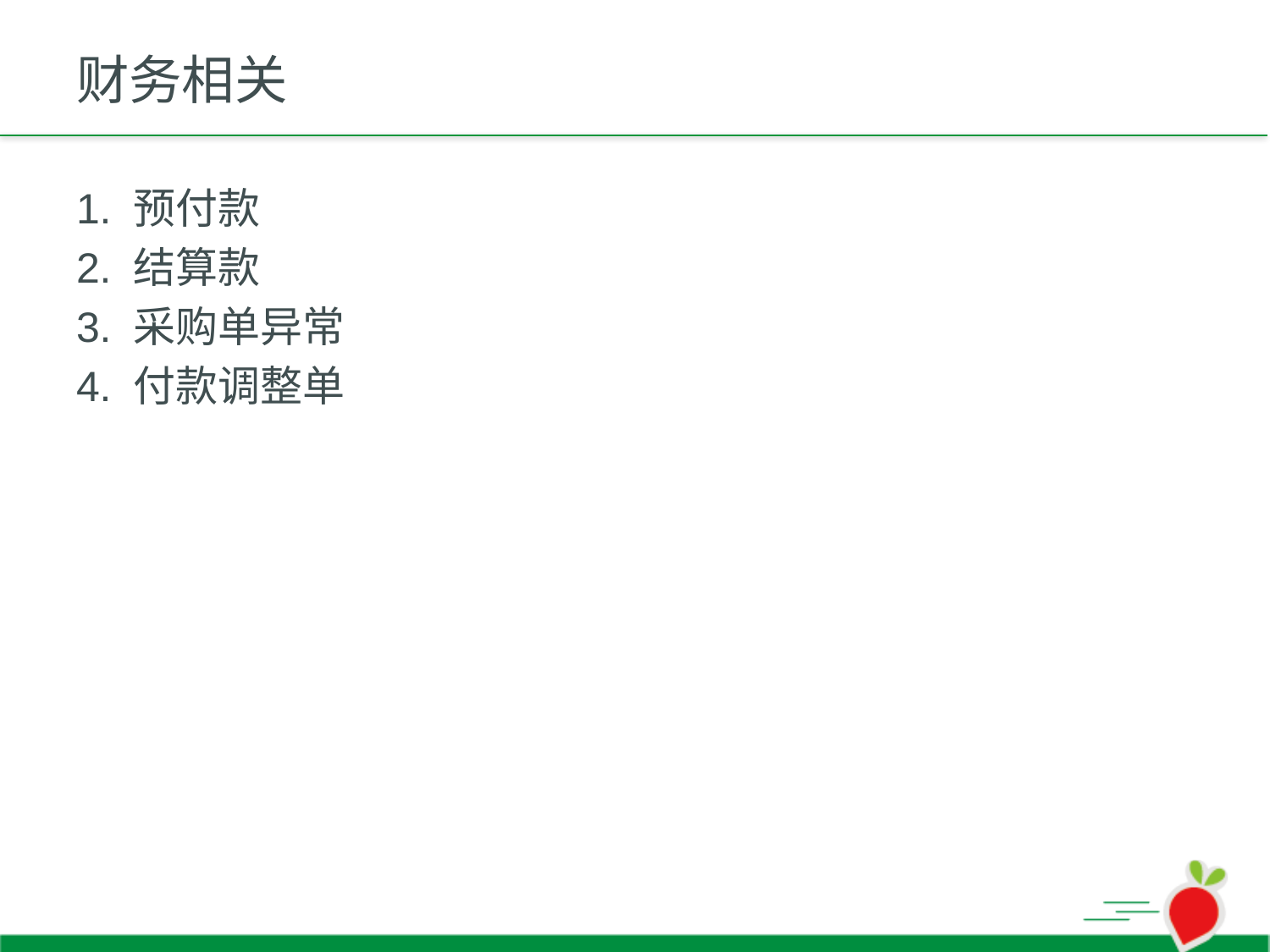

# 财务相关
1. 预付款
2. 结算款
3. 采购单异常
4. 付款调整单